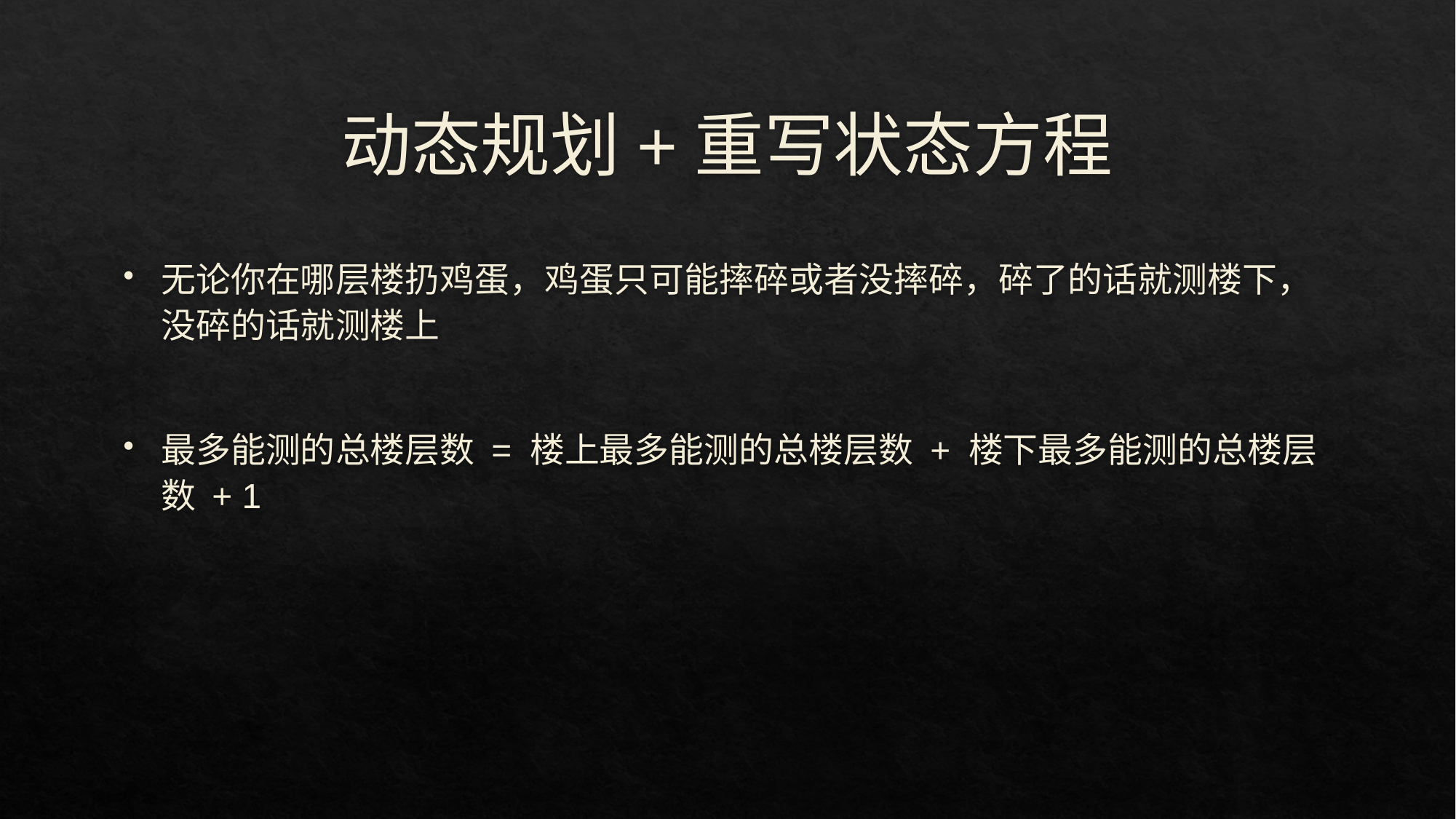

# 动态规划+重写状态方程
无论你在哪层楼扔鸡蛋，鸡蛋只可能摔碎或者没摔碎，碎了的话就测楼下，没碎的话就测楼上

最多能测的总楼层数 = 楼上最多能测的总楼层数 + 楼下最多能测的总楼层数 + 1